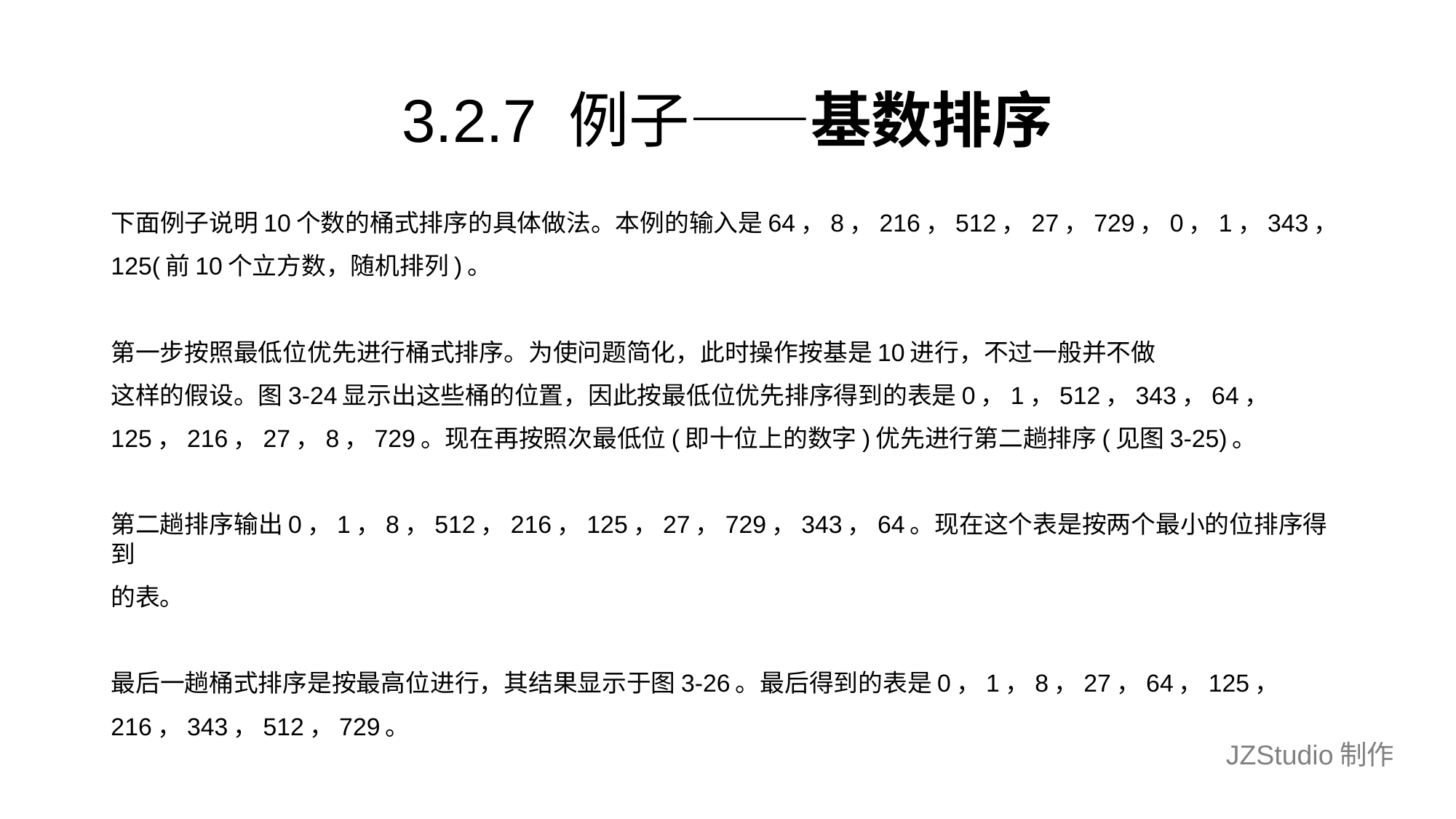

# 3.2.7 例子——基数排序
下面例子说明10个数的桶式排序的具体做法。本例的输入是64，8，216，512，27，729，0，1，343，
125(前10个立方数，随机排列)。

第一步按照最低位优先进行桶式排序。为使问题简化，此时操作按基是10进行，不过一般并不做
这样的假设。图3-24显示出这些桶的位置，因此按最低位优先排序得到的表是0，1，512，343，64，
125，216，27，8，729。现在再按照次最低位(即十位上的数字)优先进行第二趟排序(见图3-25)。

第二趟排序输出0，1，8，512，216，125，27，729，343，64。现在这个表是按两个最小的位排序得到
的表。

最后一趟桶式排序是按最高位进行，其结果显示于图3-26。最后得到的表是0，1，8，27，64，125，
216，343，512，729。